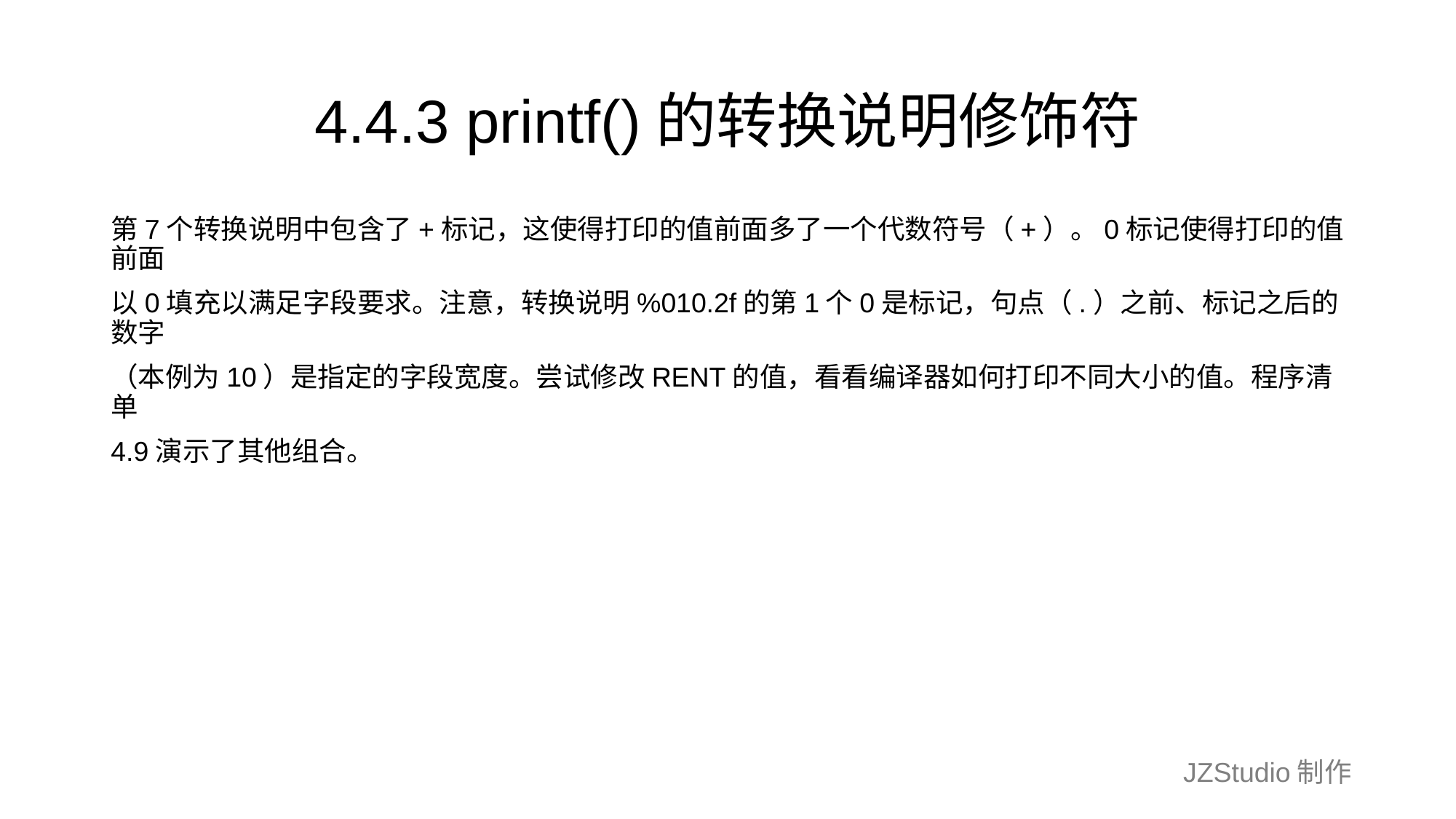

# 4.4.3 printf()的转换说明修饰符
第7个转换说明中包含了+标记，这使得打印的值前面多了一个代数符号（+）。0标记使得打印的值前面
以0填充以满足字段要求。注意，转换说明%010.2f的第1个0是标记，句点（.）之前、标记之后的数字
（本例为10）是指定的字段宽度。尝试修改RENT的值，看看编译器如何打印不同大小的值。程序清单
4.9演示了其他组合。